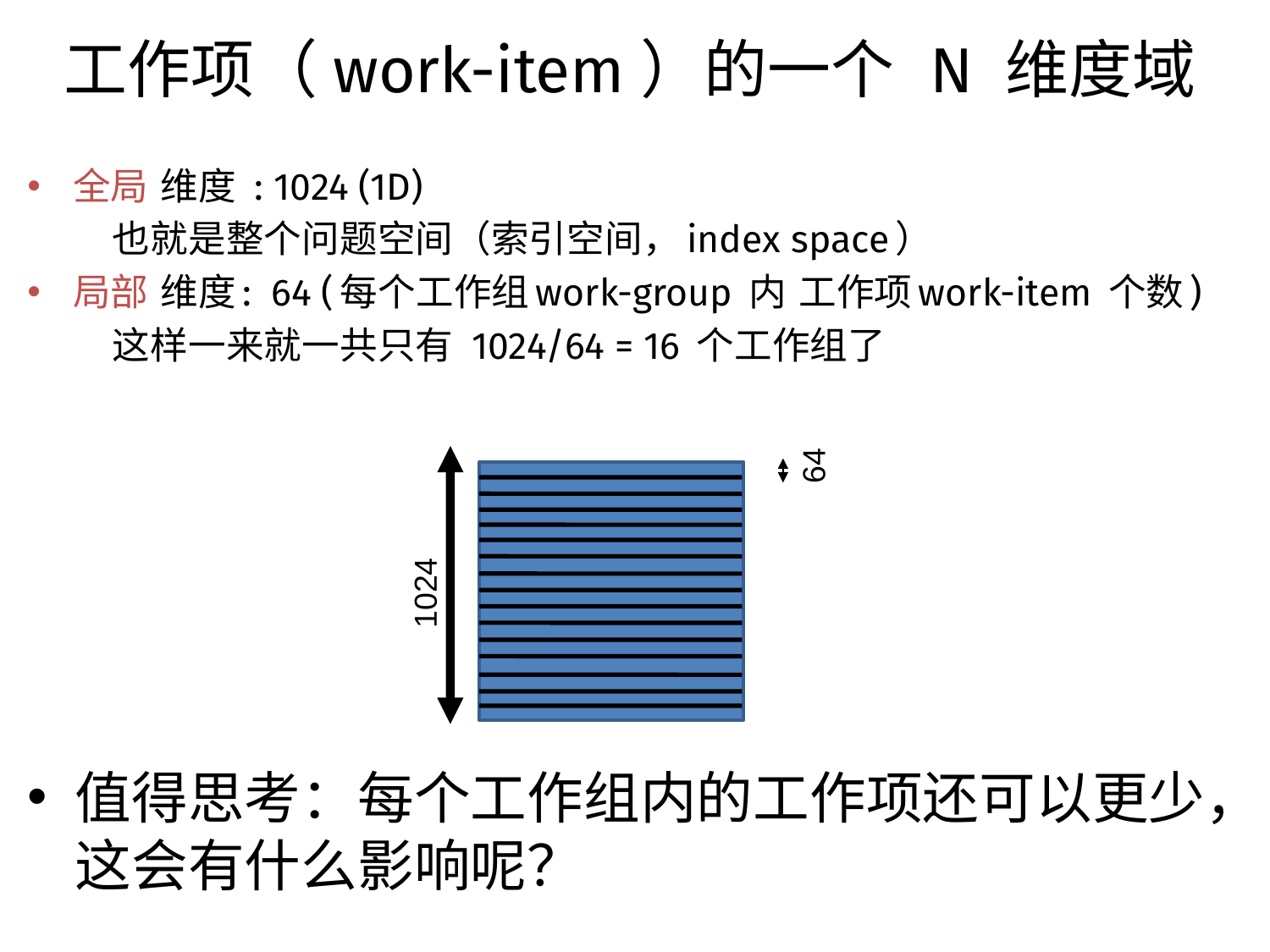

工作项（work-item）的一个 N 维度域
全局 维度 : 1024 (1D)
	也就是整个问题空间（索引空间，index space）
局部 维度:  64 (每个工作组work-group 内 工作项work-item 个数)
	这样一来就一共只有 1024/64 = 16 个工作组了

64

1024

值得思考：每个工作组内的工作项还可以更少，这会有什么影响呢？